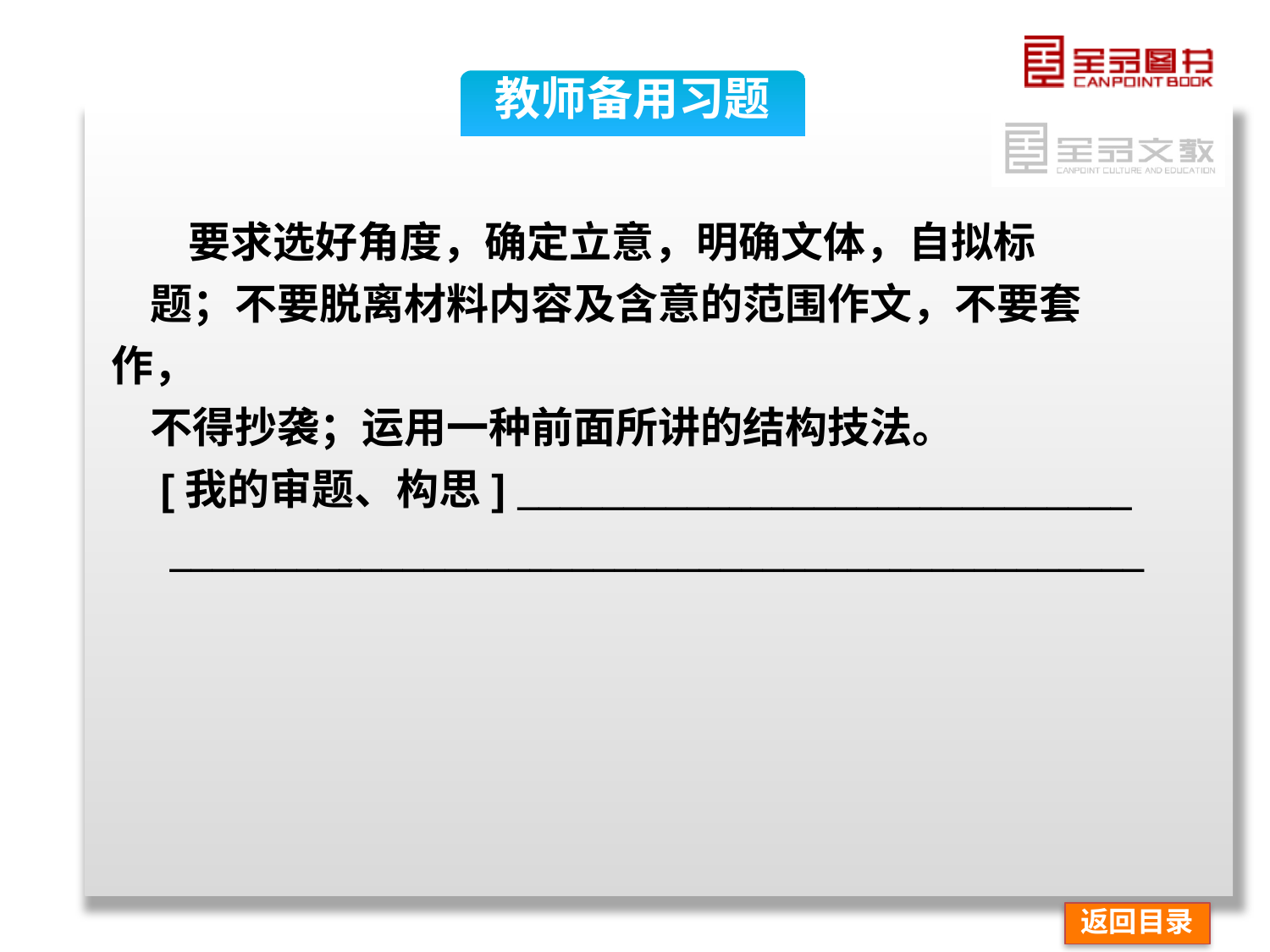

教师备用习题
       要求选好角度，确定立意，明确文体，自拟标
   题；不要脱离材料内容及含意的范围作文，不要套作，
   不得抄袭；运用一种前面所讲的结构技法。
 [我的审题、构思] _____________________________
  ______________________________________________

返回目录